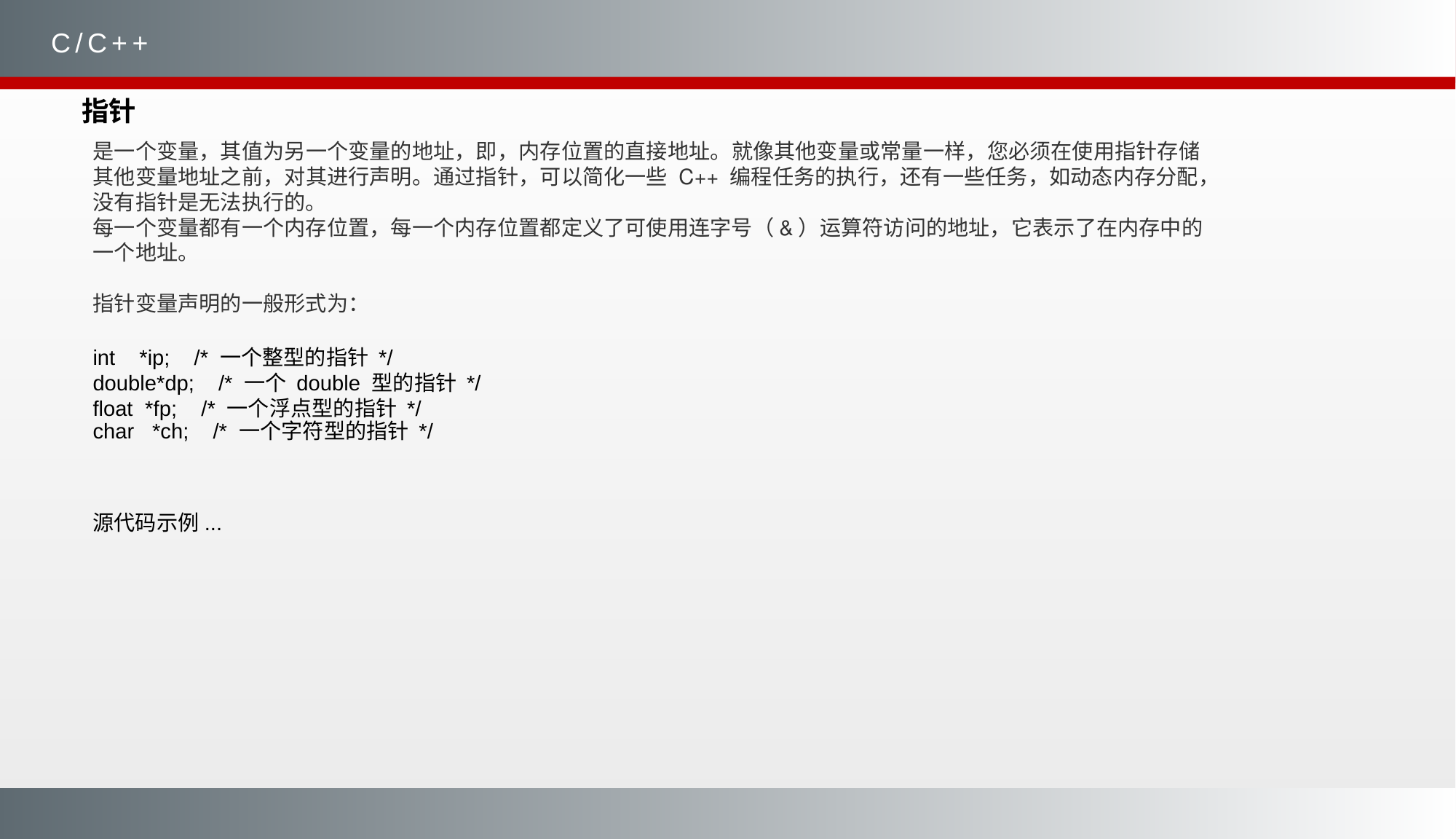

C/C++
指针
是一个变量，其值为另一个变量的地址，即，内存位置的直接地址。就像其他变量或常量一样，您必须在使用指针存储其他变量地址之前，对其进行声明。通过指针，可以简化一些 C++ 编程任务的执行，还有一些任务，如动态内存分配，没有指针是无法执行的。
每一个变量都有一个内存位置，每一个内存位置都定义了可使用连字号（&）运算符访问的地址，它表示了在内存中的一个地址。

指针变量声明的一般形式为：
int    *ip;    /* 一个整型的指针 */
double*dp;    /* 一个 double 型的指针 */
float  *fp;    /* 一个浮点型的指针 */
char   *ch;    /* 一个字符型的指针 */
源代码示例...